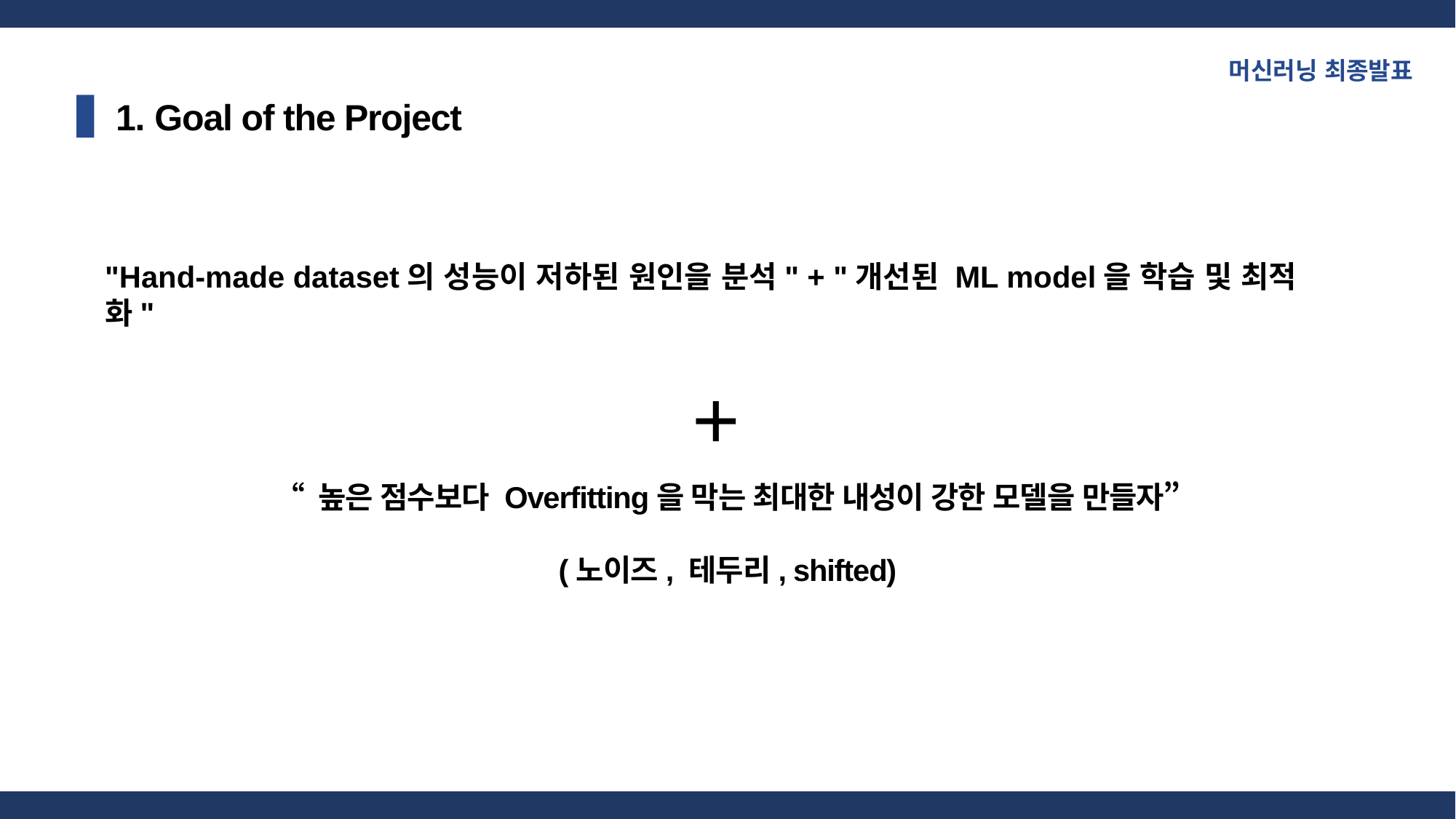

머신러닝 최종발표
1. Goal of the Project

"Hand-made dataset의 성능이 저하된 원인을 분석" + "개선된 ML model을 학습 및 최적화"

+
“ 높은 점수보다 Overfitting을 막는 최대한 내성이 강한 모델을 만들자”
(노이즈, 테두리, shifted)